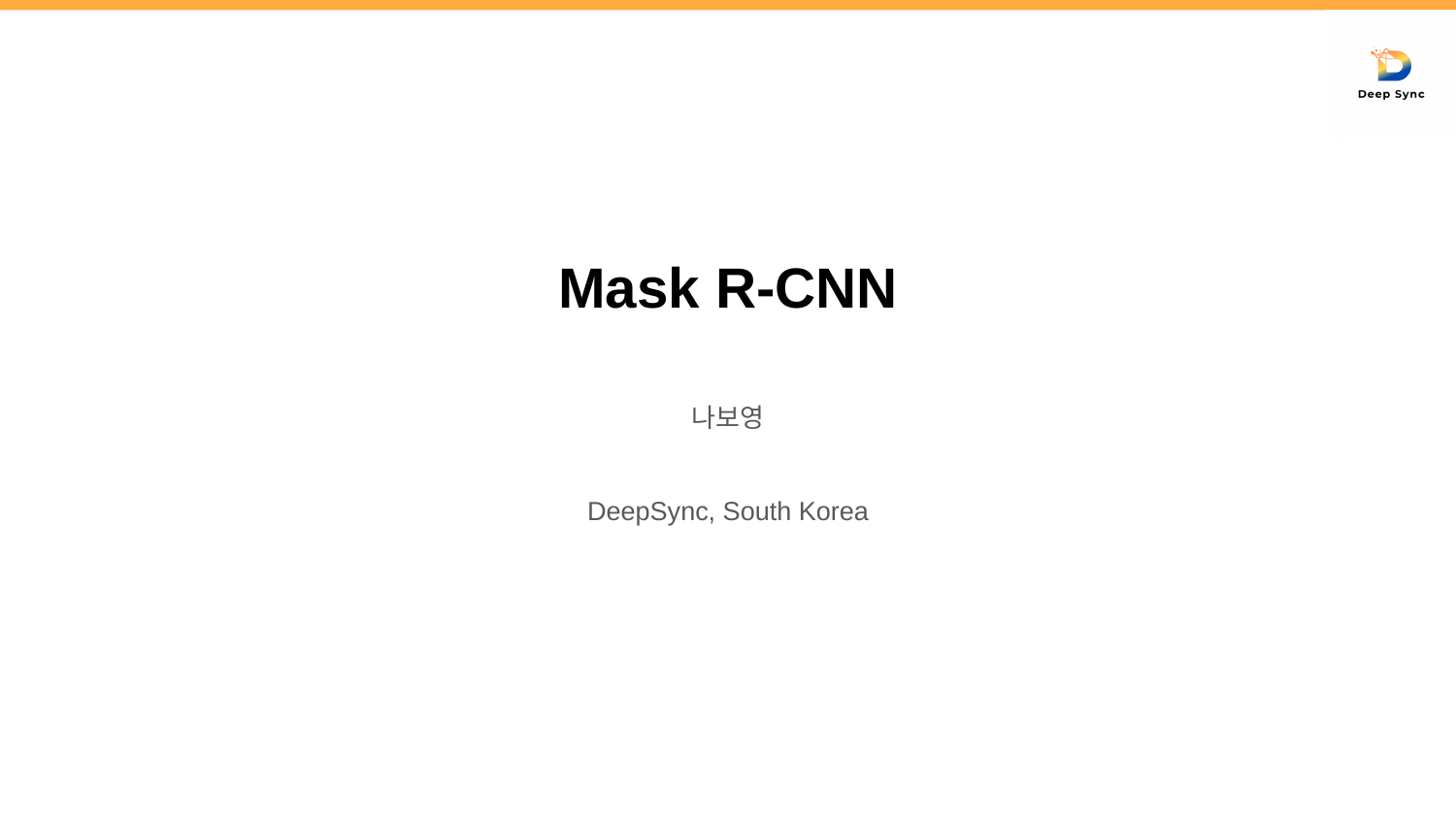

# Mask R-CNN
나보영
DeepSync, South Korea